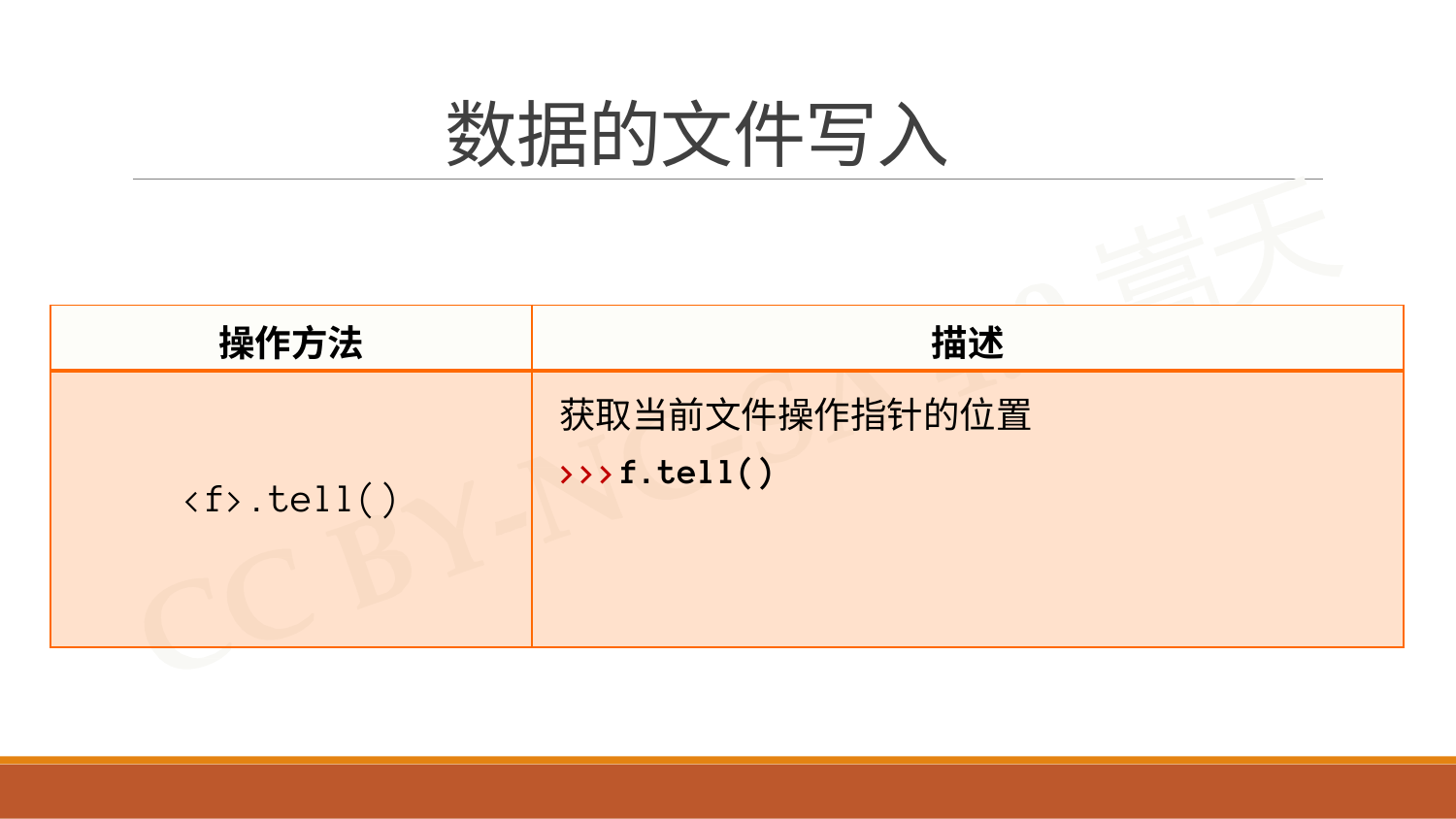

# 数据的文件写入

| 操作方法 | 描述 |
| --- | --- |
| <f>.tell() | 获取当前文件操作指针的位置 >>>f.tell() |